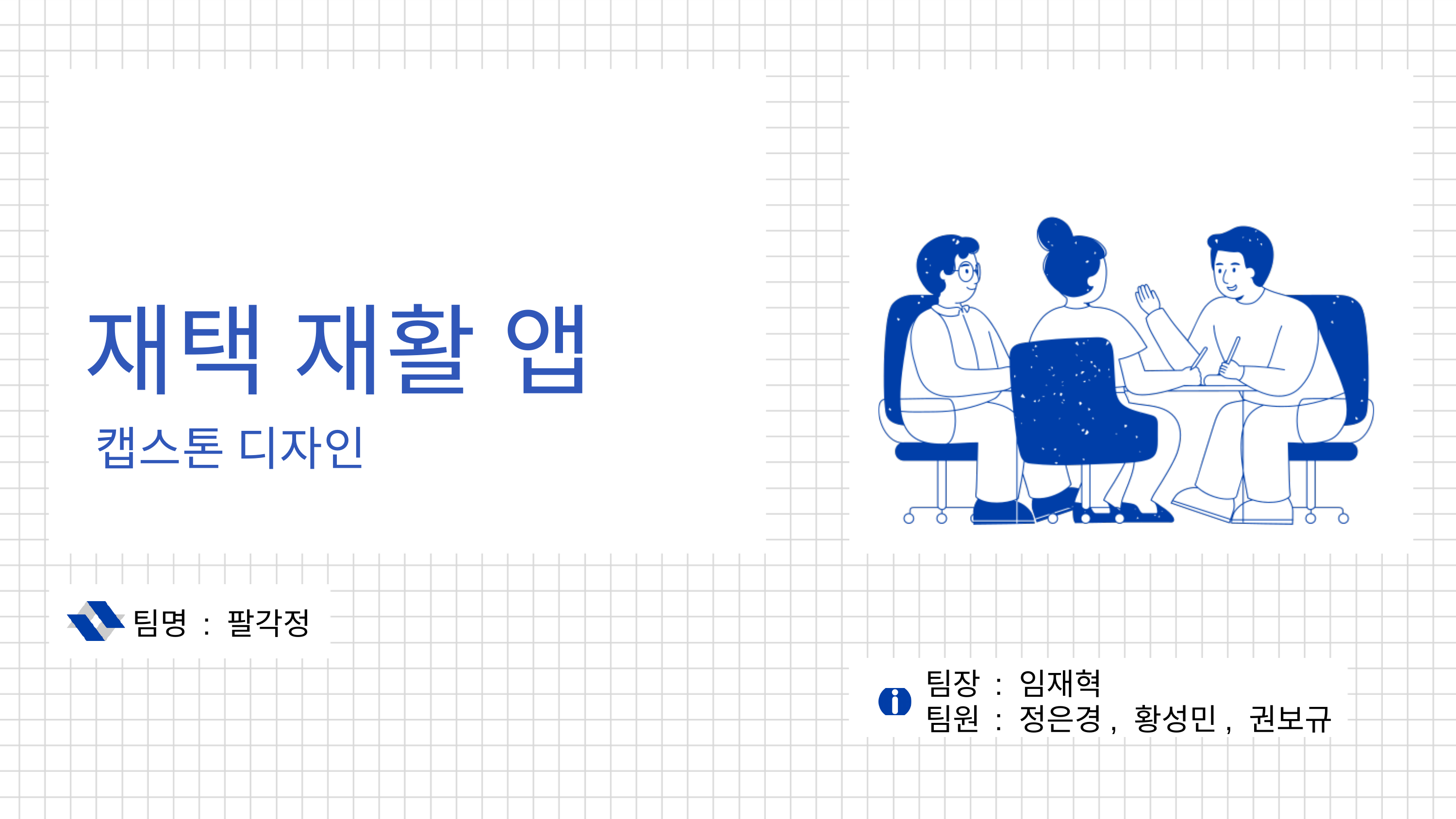

재택 재활 앱
캡스톤 디자인

팀명 : 팔각정

팀장 : 임재혁
팀원 : 정은경, 황성민, 권보규